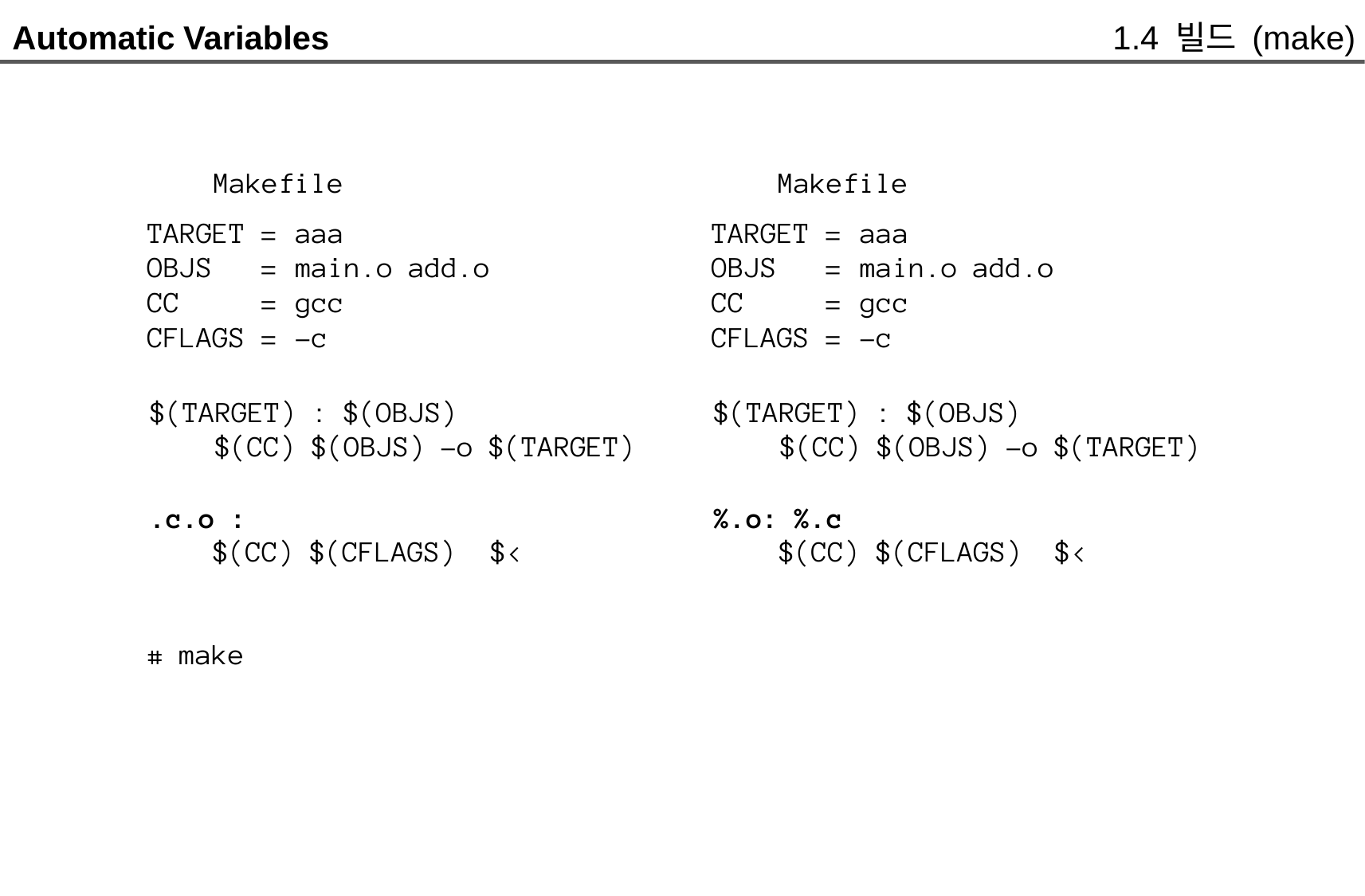

Automatic Variables
1.4 빌드 (make)

Makefile
Makefile

TARGET
OBJS
CC
CFLAGS
=
=
=
=
aaa
main.o  add.o
gcc
-c
TARGET
OBJS
CC
CFLAGS
=
=
=
=
aaa
main.o  add.o
gcc
-c
$(TARGET)  :  $(OBJS)
	$(CC)  $(OBJS)  -o  $(TARGET)

.c.o  :
$(TARGET)  :  $(OBJS)
	$(CC)  $(OBJS)  -o  $(TARGET)

%.o:  %.c
$(CC)  $(CFLAGS)
$<
$(CC)  $(CFLAGS)
$<
#  make